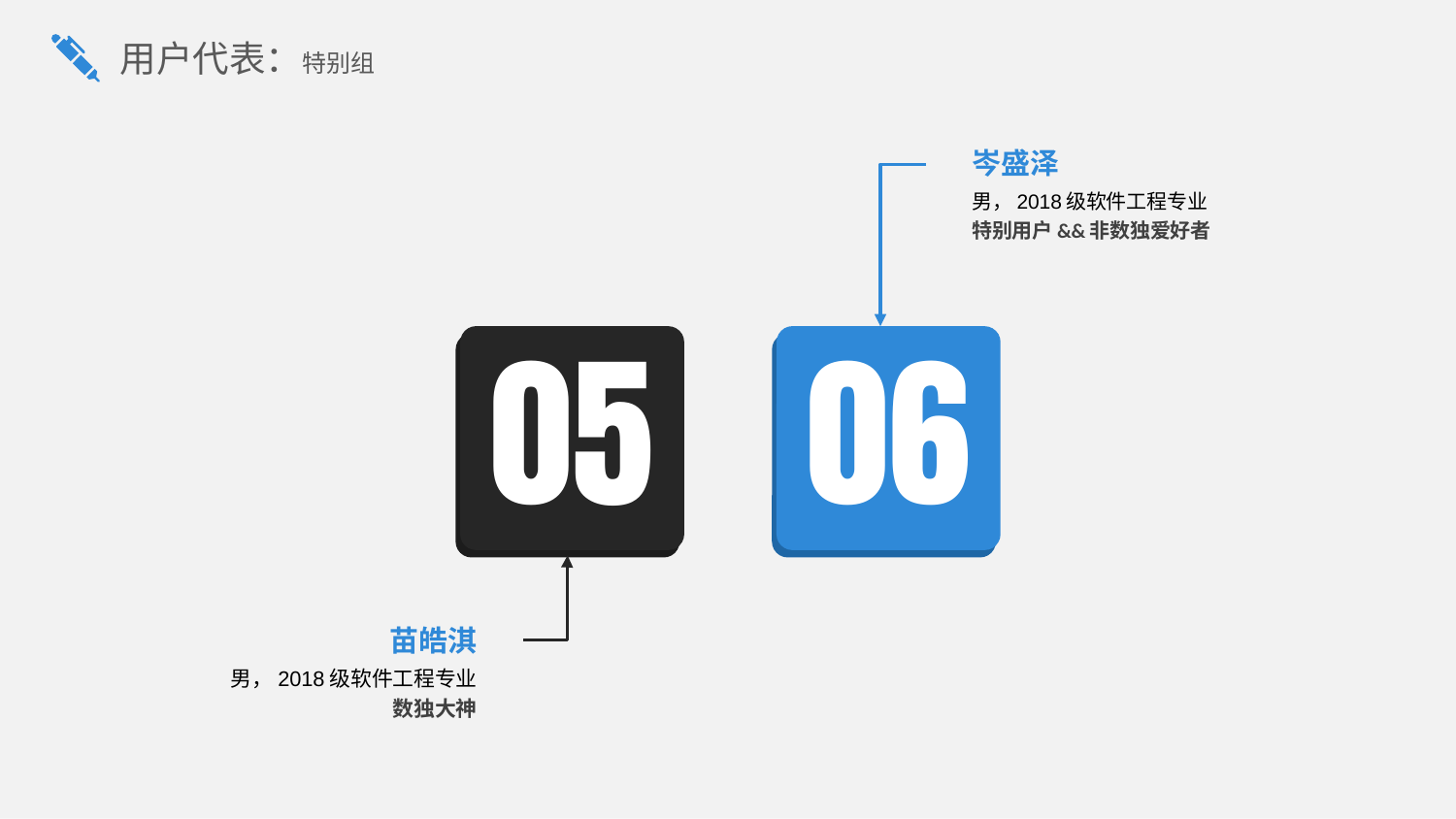

用户代表：特别组
岑盛泽
男，2018级软件工程专业
特别用户&&非数独爱好者
06

05

苗皓淇
男，2018级软件工程专业
数独大神